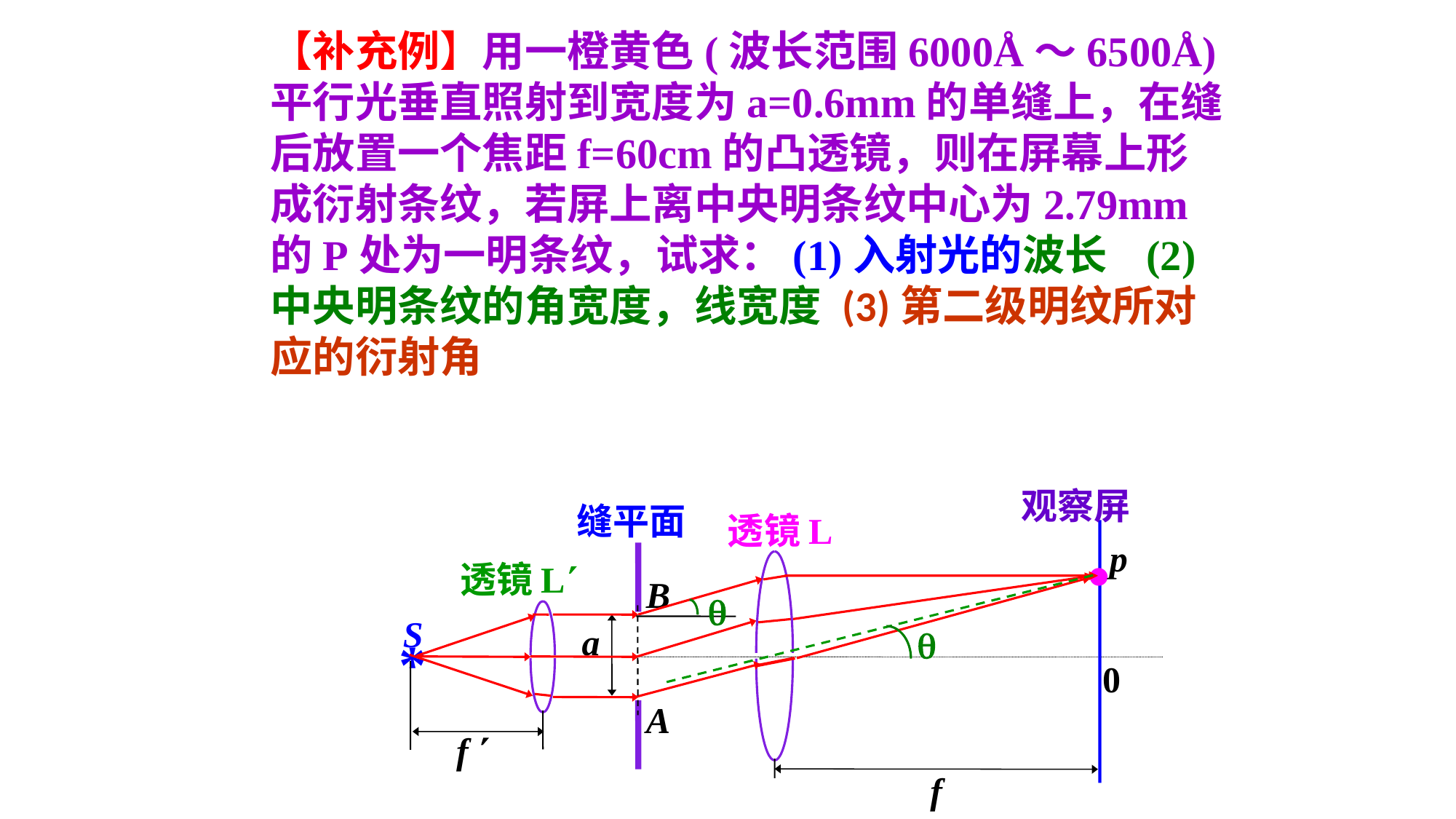

【补充例】用一橙黄色(波长范围6000Å～6500Å)平行光垂直照射到宽度为a=0.6mm的单缝上，在缝后放置一个焦距f=60cm的凸透镜，则在屏幕上形成衍射条纹，若屏上离中央明条纹中心为2.79mm的P处为一明条纹，试求：(1)入射光的波长   (2)中央明条纹的角宽度，线宽度 (3)第二级明纹所对应的衍射角
观察屏
缝平面
·
透镜L

p

透镜L′
B

θ

S

a

θ

*
0

 f ′

A

 f